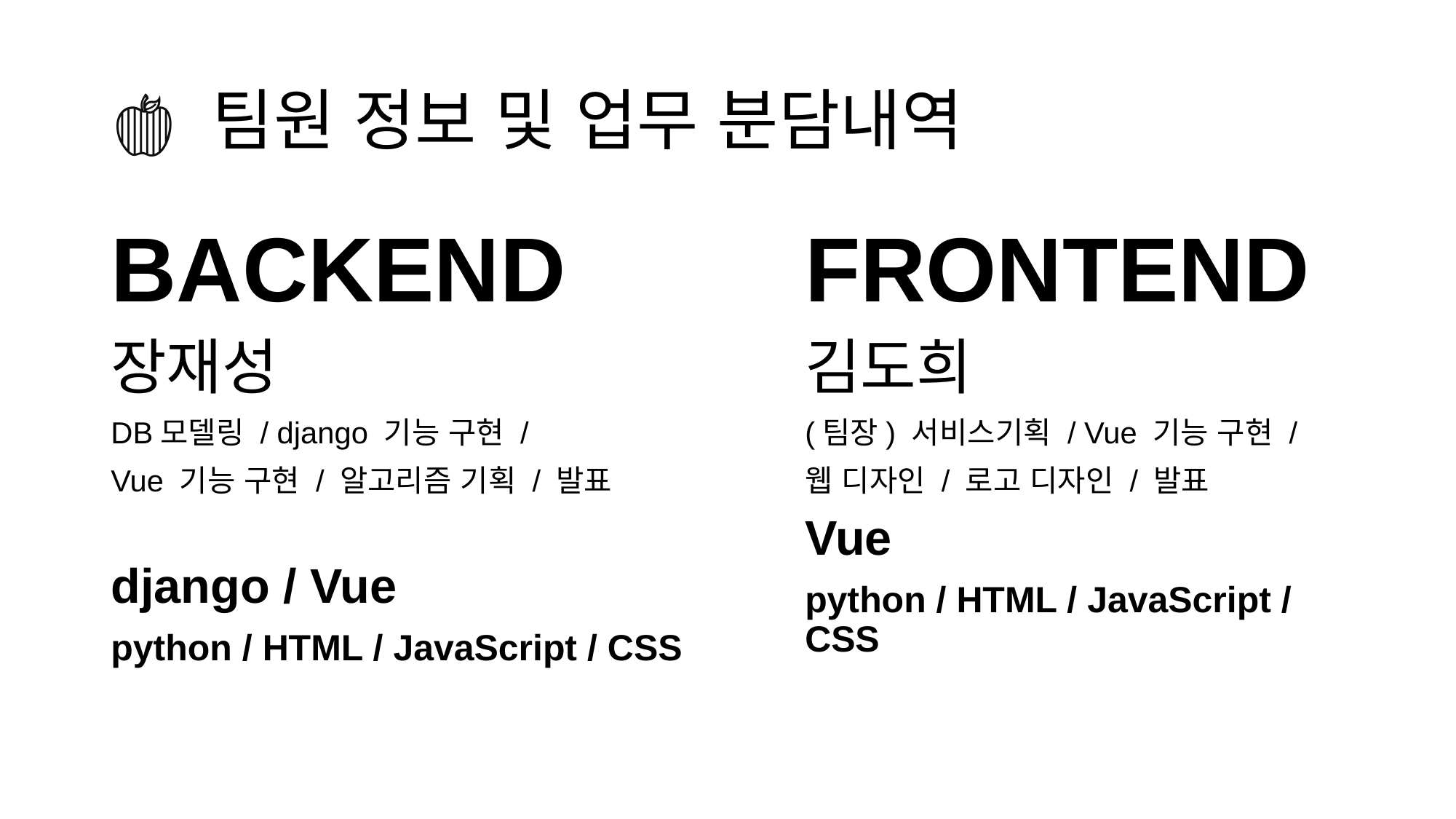

# 🍎 팀원 정보 및 업무 분담내역
BACKEND
장재성
DB모델링 / django 기능 구현 /
Vue 기능 구현 / 알고리즘 기획 / 발표

django / Vue
python / HTML / JavaScript / CSS

FRONTEND
김도희
(팀장) 서비스기획 / Vue 기능 구현 /
웹 디자인 / 로고 디자인 / 발표
Vue
python / HTML / JavaScript / CSS